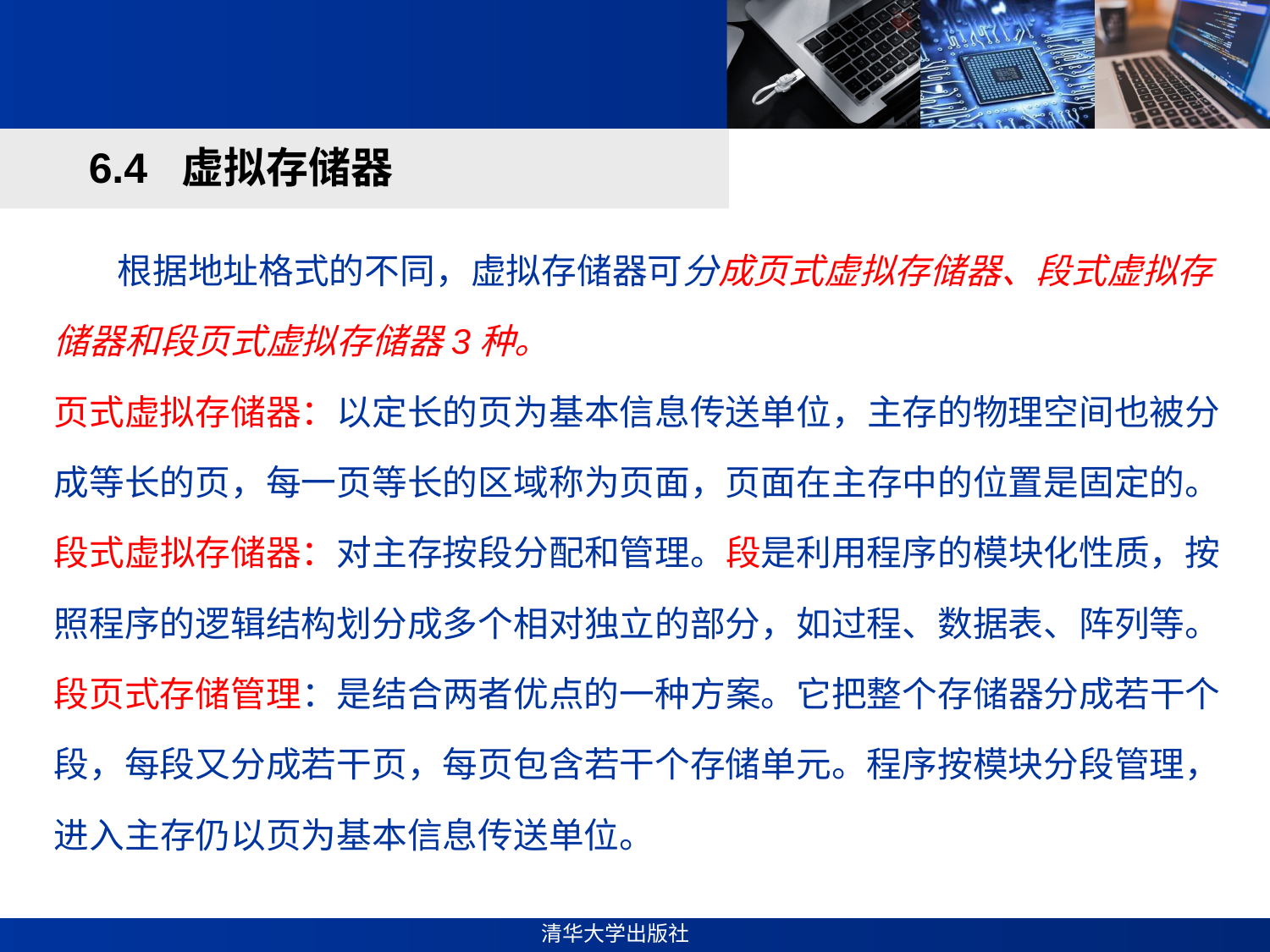

#
6.4  虚拟存储器
       根据地址格式的不同，虚拟存储器可分成页式虚拟存储器、段式虚拟存储器和段页式虚拟存储器3种。
页式虚拟存储器：以定长的页为基本信息传送单位，主存的物理空间也被分成等长的页，每一页等长的区域称为页面，页面在主存中的位置是固定的。
段式虚拟存储器：对主存按段分配和管理。段是利用程序的模块化性质，按照程序的逻辑结构划分成多个相对独立的部分，如过程、数据表、阵列等。段页式存储管理：是结合两者优点的一种方案。它把整个存储器分成若干个段，每段又分成若干页，每页包含若干个存储单元。程序按模块分段管理，进入主存仍以页为基本信息传送单位。